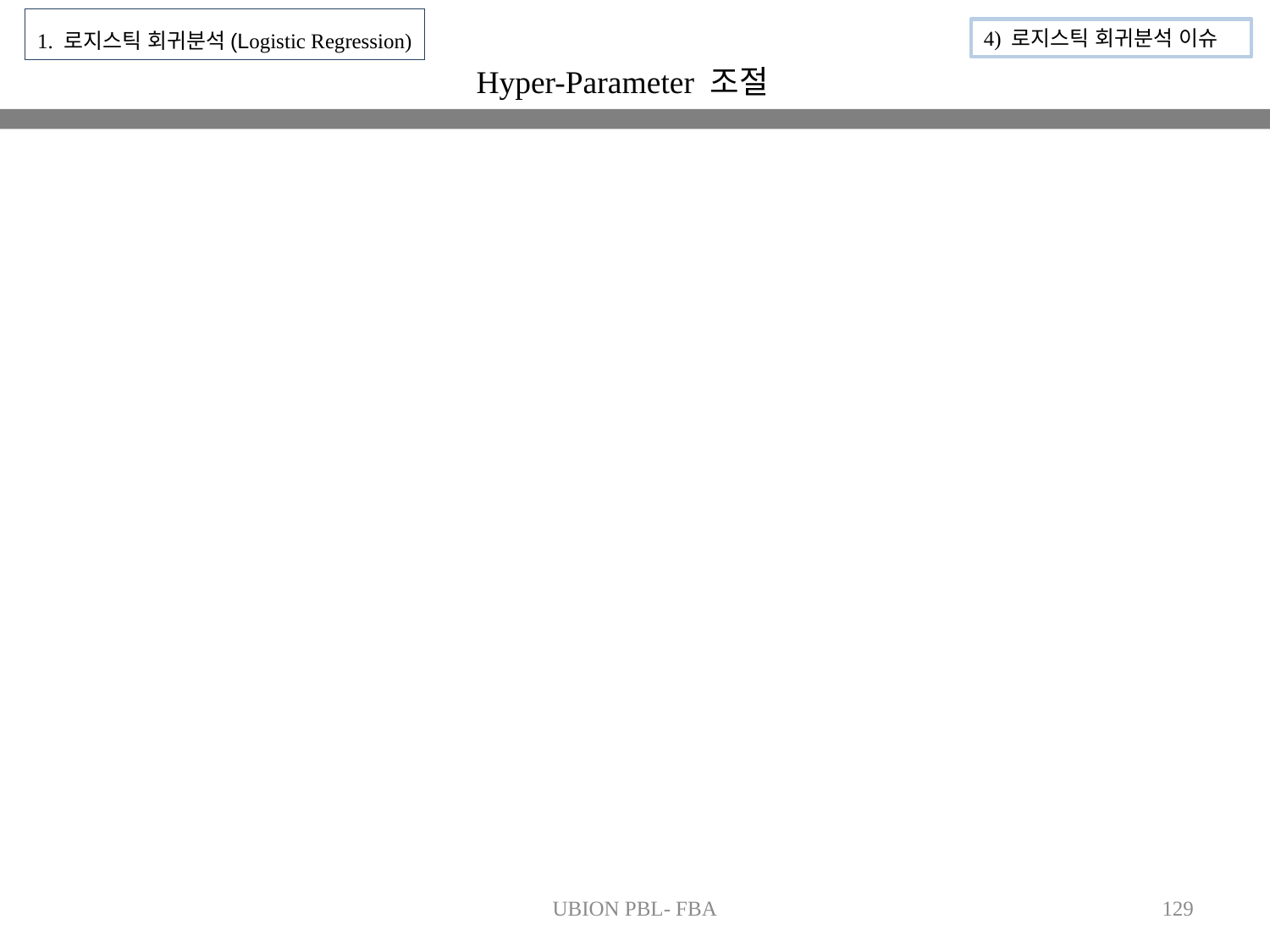

1. 로지스틱 회귀분석(Logistic Regression)
4) 로지스틱 회귀분석 이슈
Hyper-Parameter 조절

UBION PBL- FBA
129